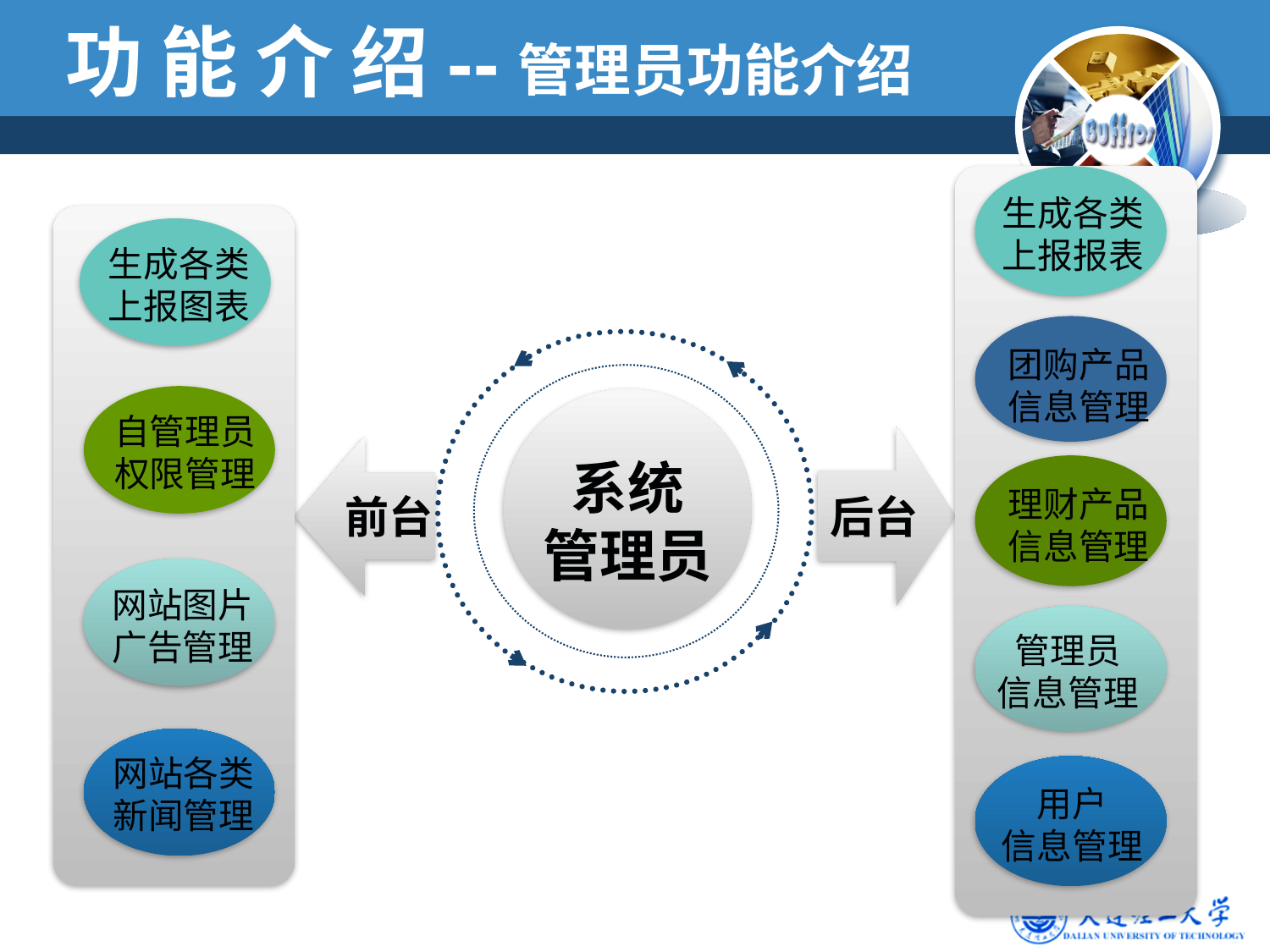

# 功 能 介 绍--管理员功能介绍

生成各类
上报报表

理财产品
信息管理

用户
信息管理

生成各类
上报图表

自管理员
权限管理

网站各类
新闻管理

系统
管理员
团购产品
信息管理
后台
前台

网站图片
广告管理

管理员
信息管理